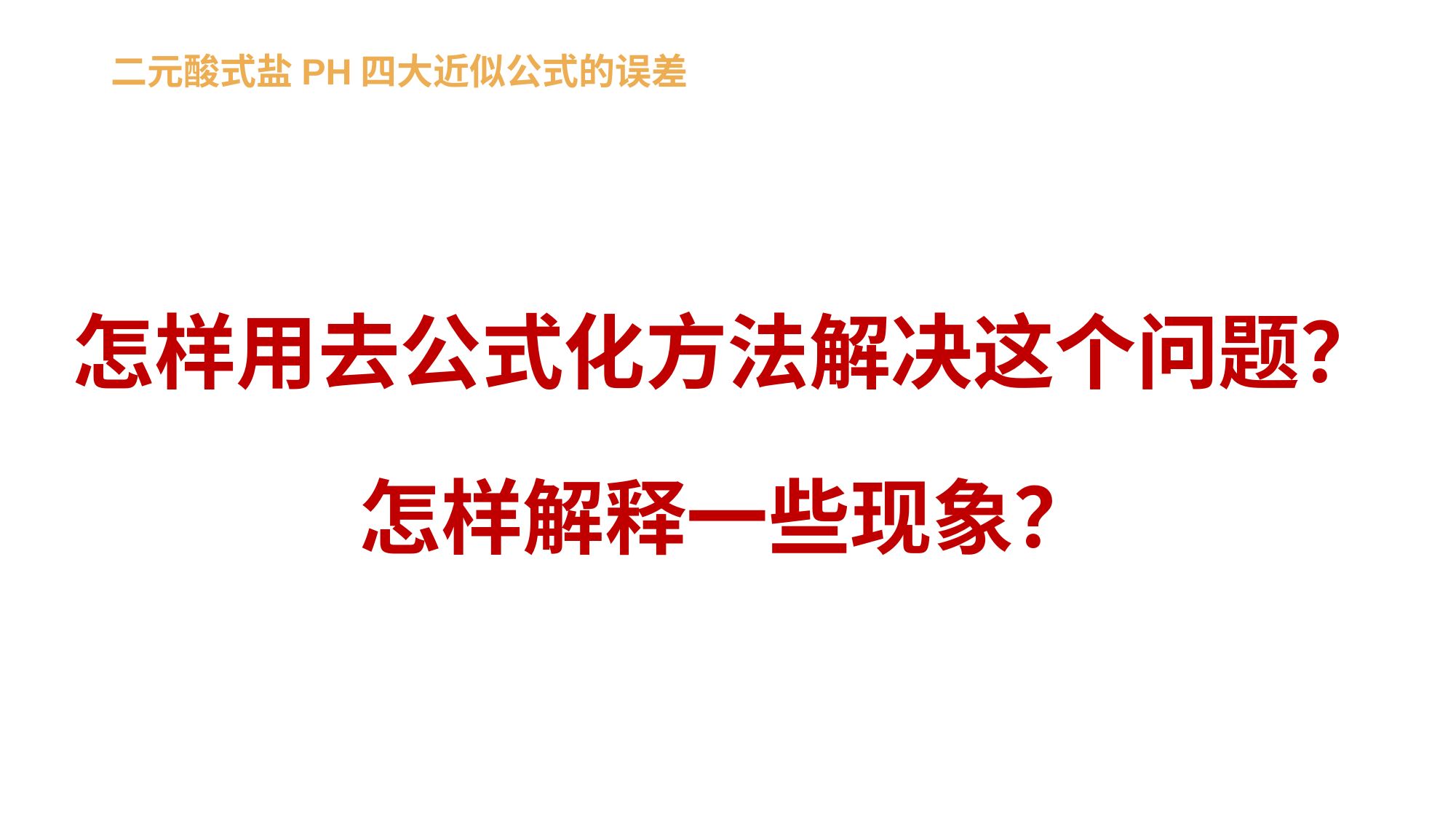

# 二元酸式盐PH四大近似公式的误差
怎样用去公式化方法解决这个问题？
怎样解释一些现象？
53